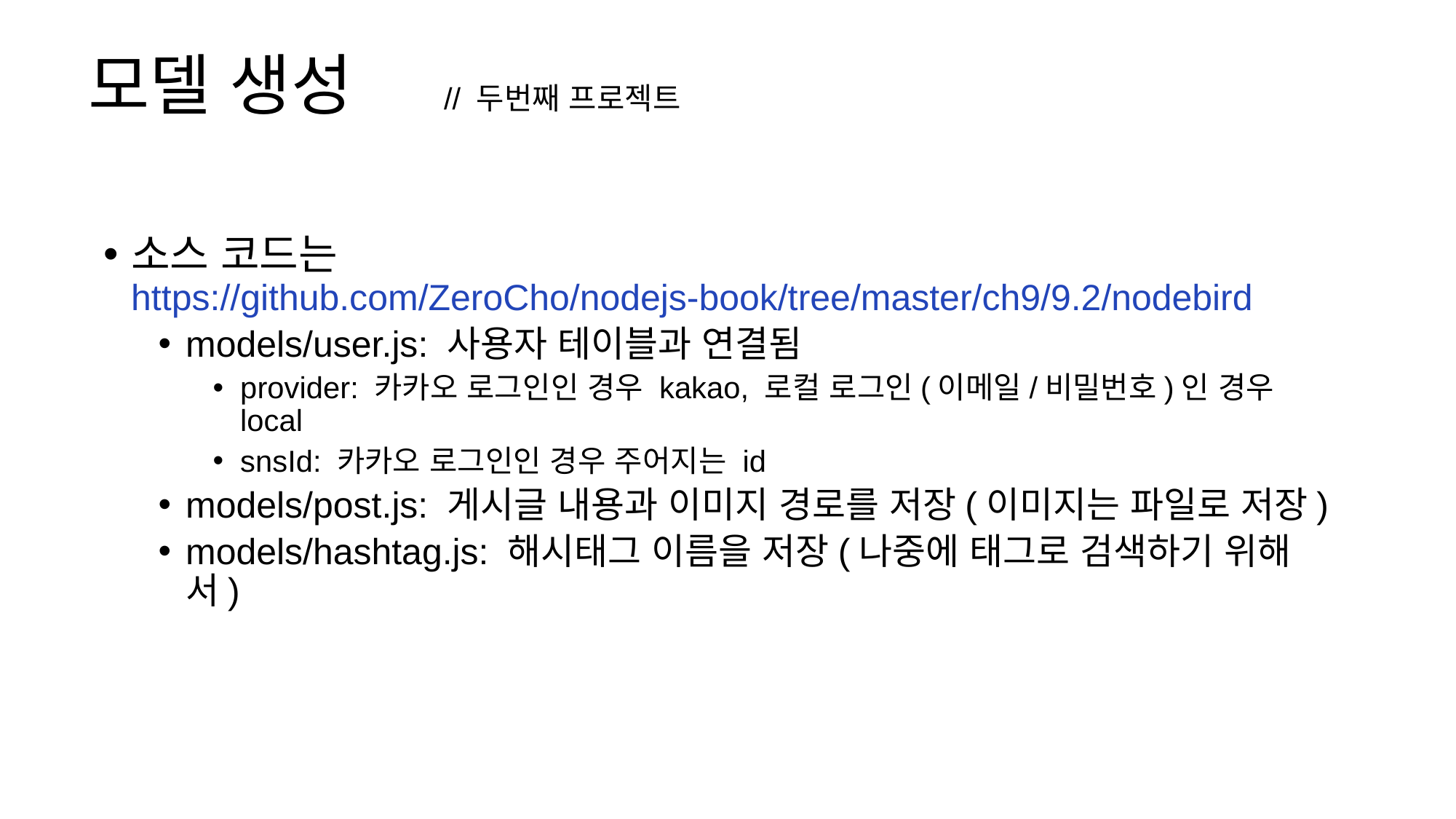

모델 생성    // 두번째 프로젝트
소스 코드는 https://github.com/ZeroCho/nodejs-book/tree/master/ch9/9.2/nodebird
models/user.js: 사용자 테이블과 연결됨
provider: 카카오 로그인인 경우 kakao, 로컬 로그인(이메일/비밀번호)인 경우 local
snsId: 카카오 로그인인 경우 주어지는 id
models/post.js: 게시글 내용과 이미지 경로를 저장(이미지는 파일로 저장)
models/hashtag.js: 해시태그 이름을 저장(나중에 태그로 검색하기 위해서)